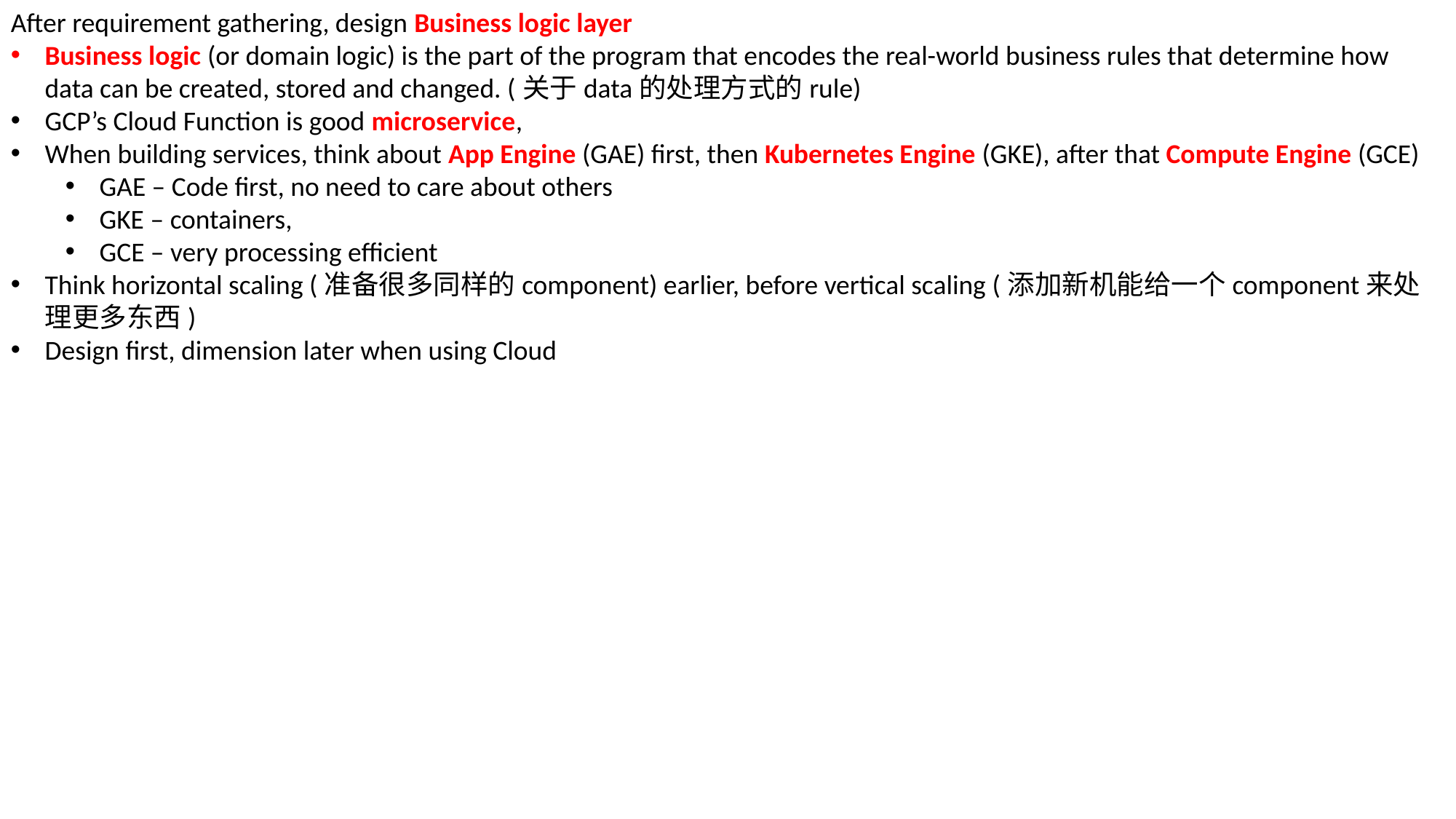

After requirement gathering, design Business logic layer
Business logic (or domain logic) is the part of the program that encodes the real-world business rules that determine how data can be created, stored and changed. (关于data的处理方式的rule)
GCP’s Cloud Function is good microservice,
When building services, think about App Engine (GAE) first, then Kubernetes Engine (GKE), after that Compute Engine (GCE)
GAE – Code first, no need to care about others
GKE – containers,
GCE – very processing efficient
Think horizontal scaling (准备很多同样的component) earlier, before vertical scaling (添加新机能给一个component来处理更多东西)
Design first, dimension later when using Cloud